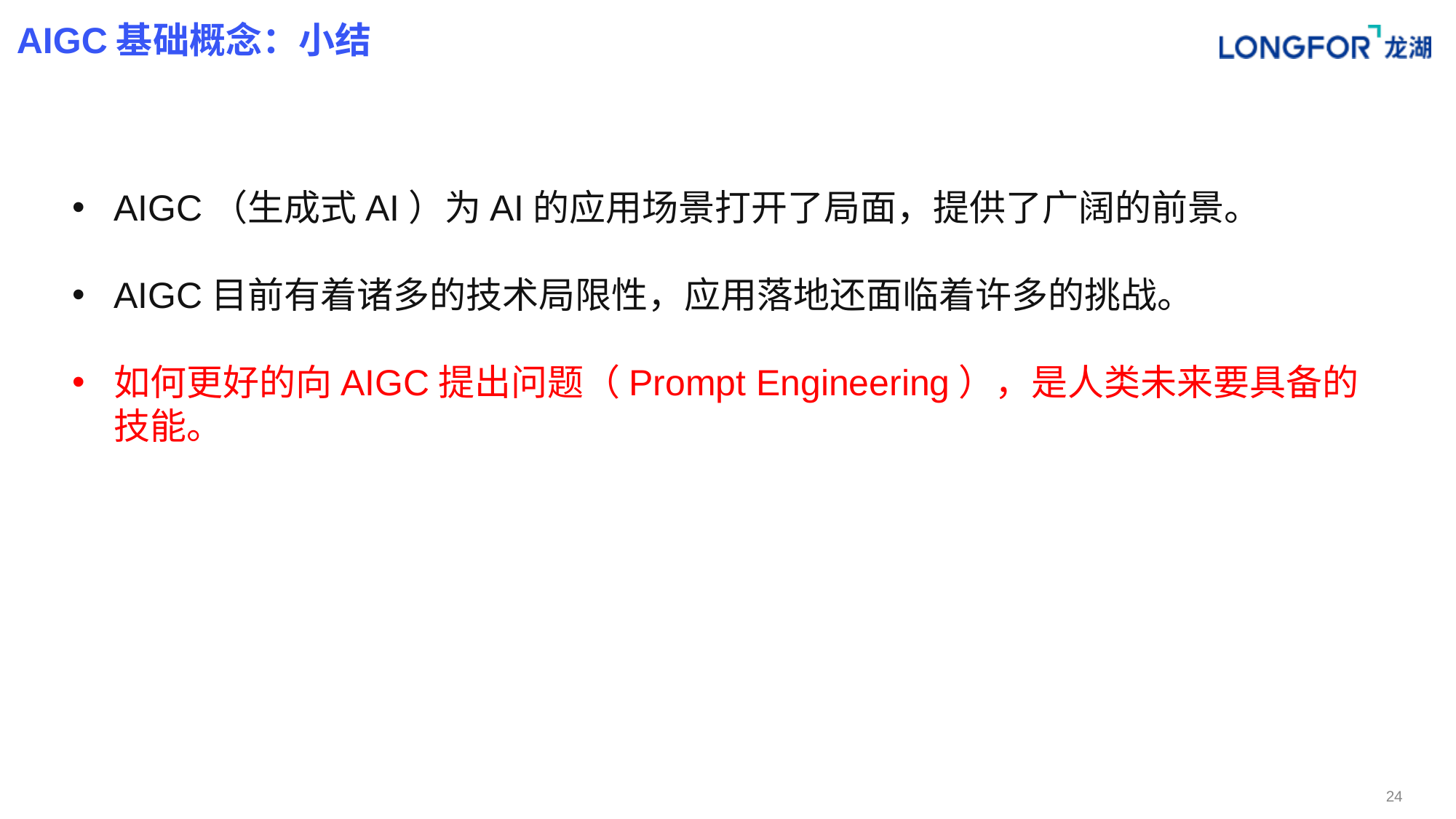

# AIGC基础概念：小结
AIGC（生成式AI）为AI的应用场景打开了局面，提供了广阔的前景。

AIGC目前有着诸多的技术局限性，应用落地还面临着许多的挑战。

如何更好的向AIGC提出问题（Prompt Engineering），是人类未来要具备的技能。